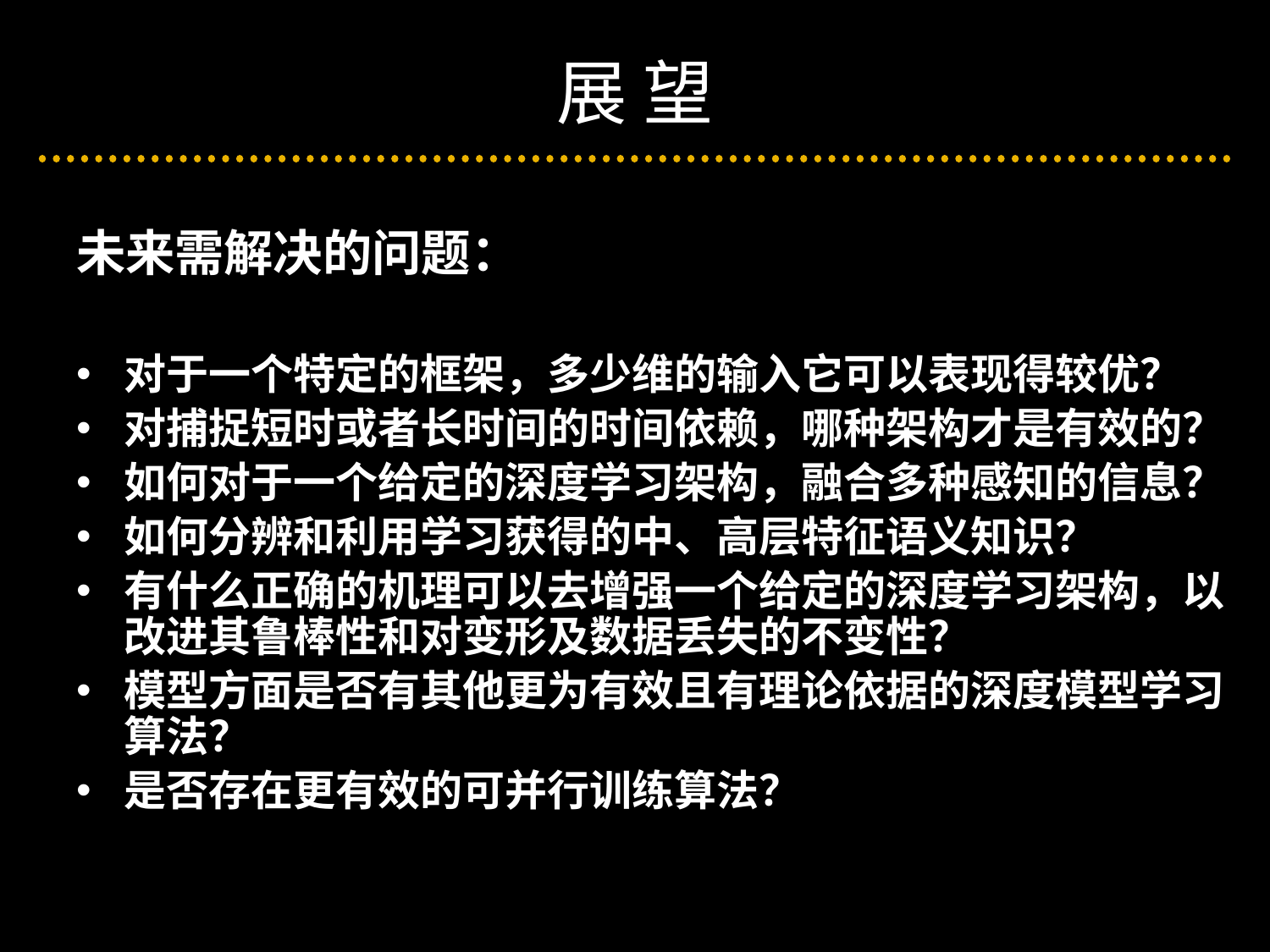

# 展 望
未来需解决的问题：

对于一个特定的框架，多少维的输入它可以表现得较优？
对捕捉短时或者长时间的时间依赖，哪种架构才是有效的？
如何对于一个给定的深度学习架构，融合多种感知的信息？
如何分辨和利用学习获得的中、高层特征语义知识？
有什么正确的机理可以去增强一个给定的深度学习架构，以改进其鲁棒性和对变形及数据丢失的不变性？
模型方面是否有其他更为有效且有理论依据的深度模型学习算法？
是否存在更有效的可并行训练算法？